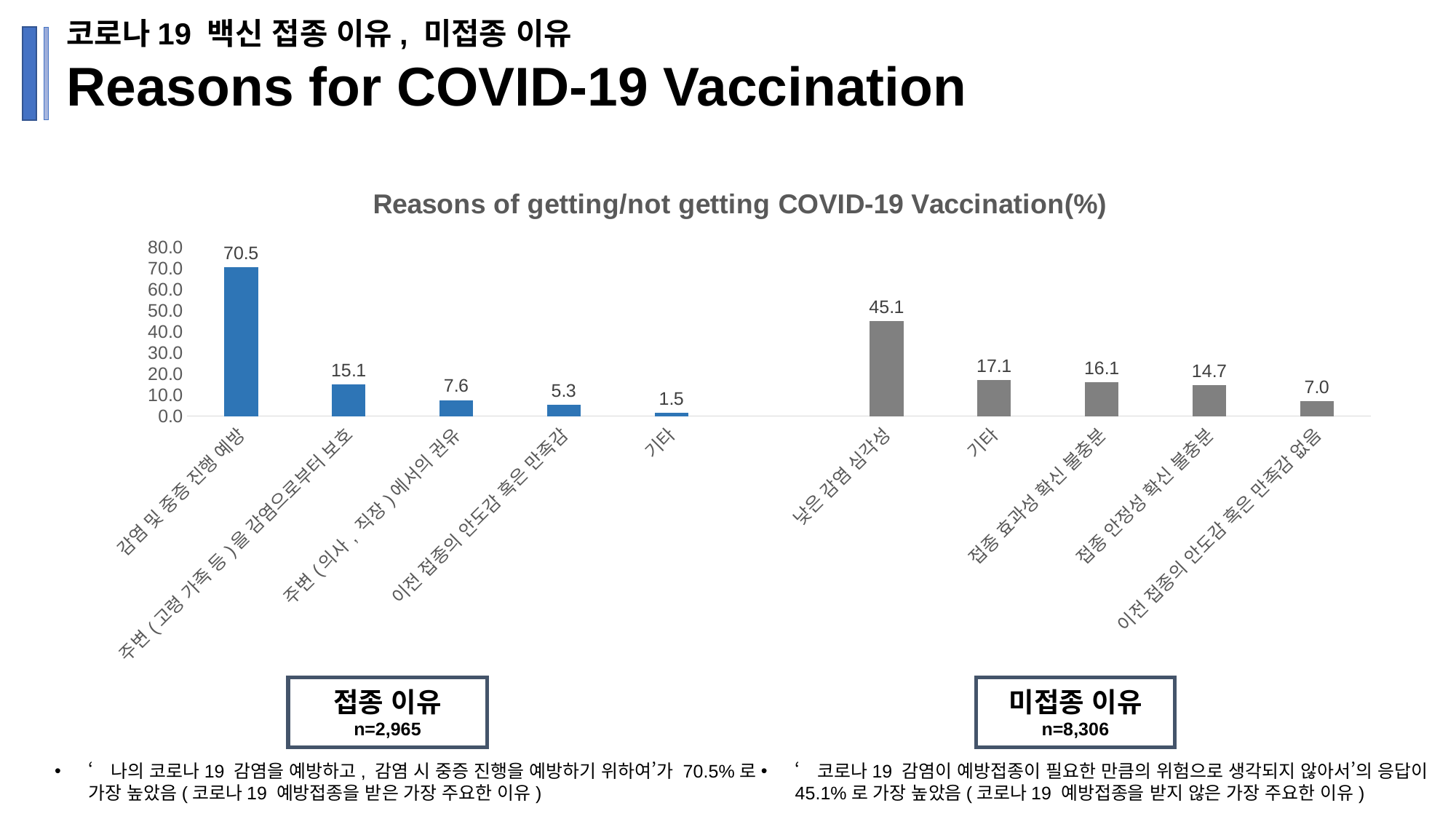

코로나19 백신 접종 이유, 미접종 이유
Reasons for COVID-19 Vaccination

### Chart: Reasons of getting/not getting COVID-19 Vaccination(%)

| Category | Total |
|---|---|
| 감염 및 중증 진행 예방 | 70.5 |
| 주변(고령 가족 등)을 감염으로부터 보호 | 15.1 |
| 주변(의사, 직장)에서의 권유 | 7.6 |
| 이전 접종의 안도감 혹은 만족감 | 5.3 |
| 기타 | 1.5 |
|  | None |
| 낮은 감염 심각성 | 45.1 |
| 기타 | 17.1 |
| 접종 효과성 확신 불충분 | 16.1 |
| 접종 안정성 확신 불충분 | 14.7 |
| 이전 접종의 안도감 혹은 만족감 없음 | 7.0 |
미접종 이유
n=8,306
접종 이유
n=2,965
‘코로나19 감염이 예방접종이 필요한 만큼의 위험으로 생각되지 않아서’의 응답이 45.1%로 가장 높았음(코로나19 예방접종을 받지 않은 가장 주요한 이유)
‘나의 코로나19 감염을 예방하고, 감염 시 중증 진행을 예방하기 위하여’가 70.5%로 가장 높았음(코로나19 예방접종을 받은 가장 주요한 이유)